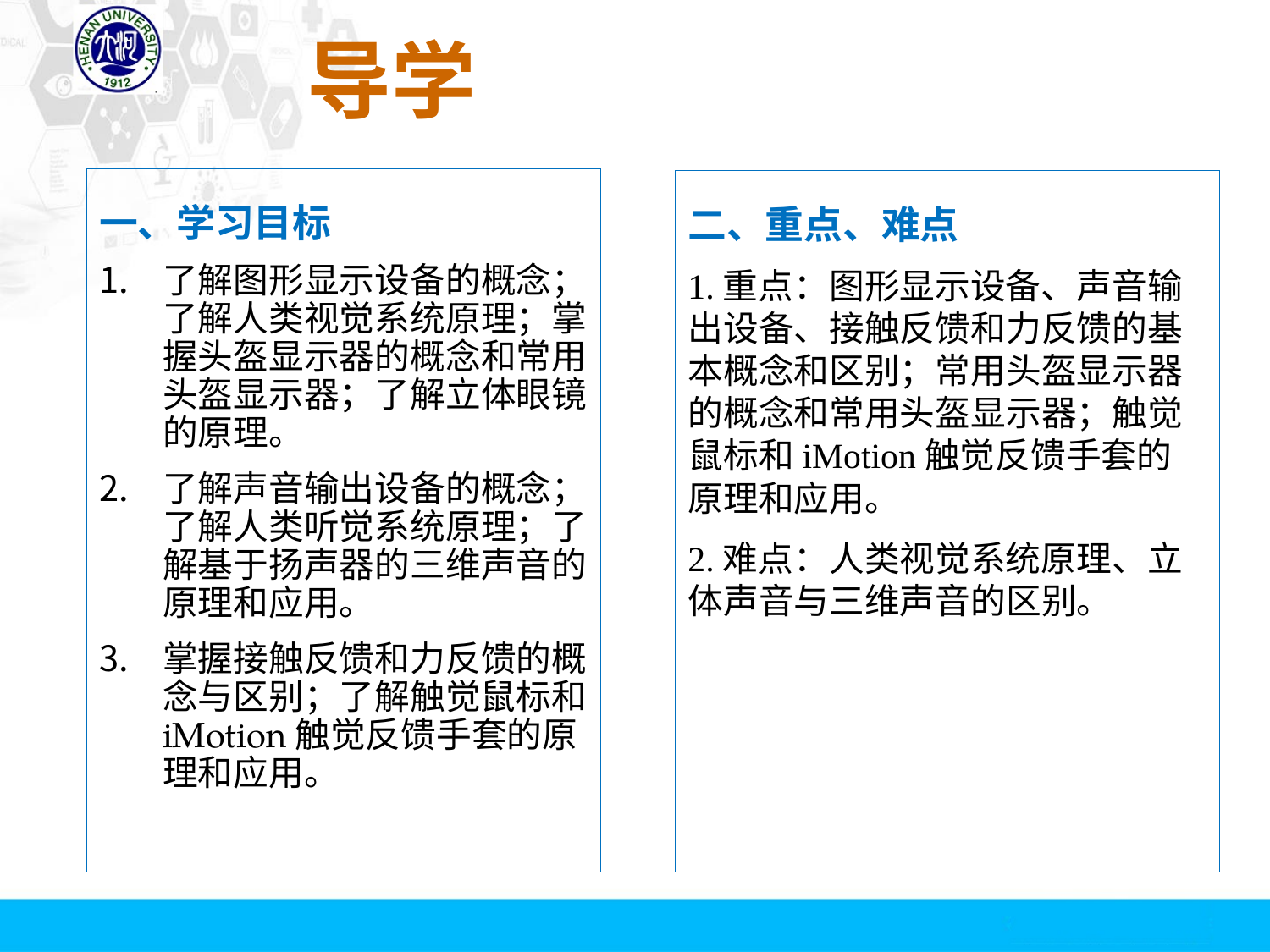

# 导学
一、学习目标
了解图形显示设备的概念；了解人类视觉系统原理；掌握头盔显示器的概念和常用头盔显示器；了解立体眼镜的原理。
了解声音输出设备的概念；了解人类听觉系统原理；了解基于扬声器的三维声音的原理和应用。
掌握接触反馈和力反馈的概念与区别；了解触觉鼠标和iMotion触觉反馈手套的原理和应用。
二、重点、难点
1.重点：图形显示设备、声音输出设备、接触反馈和力反馈的基本概念和区别；常用头盔显示器的概念和常用头盔显示器；触觉鼠标和iMotion触觉反馈手套的原理和应用。
2.难点：人类视觉系统原理、立体声音与三维声音的区别。